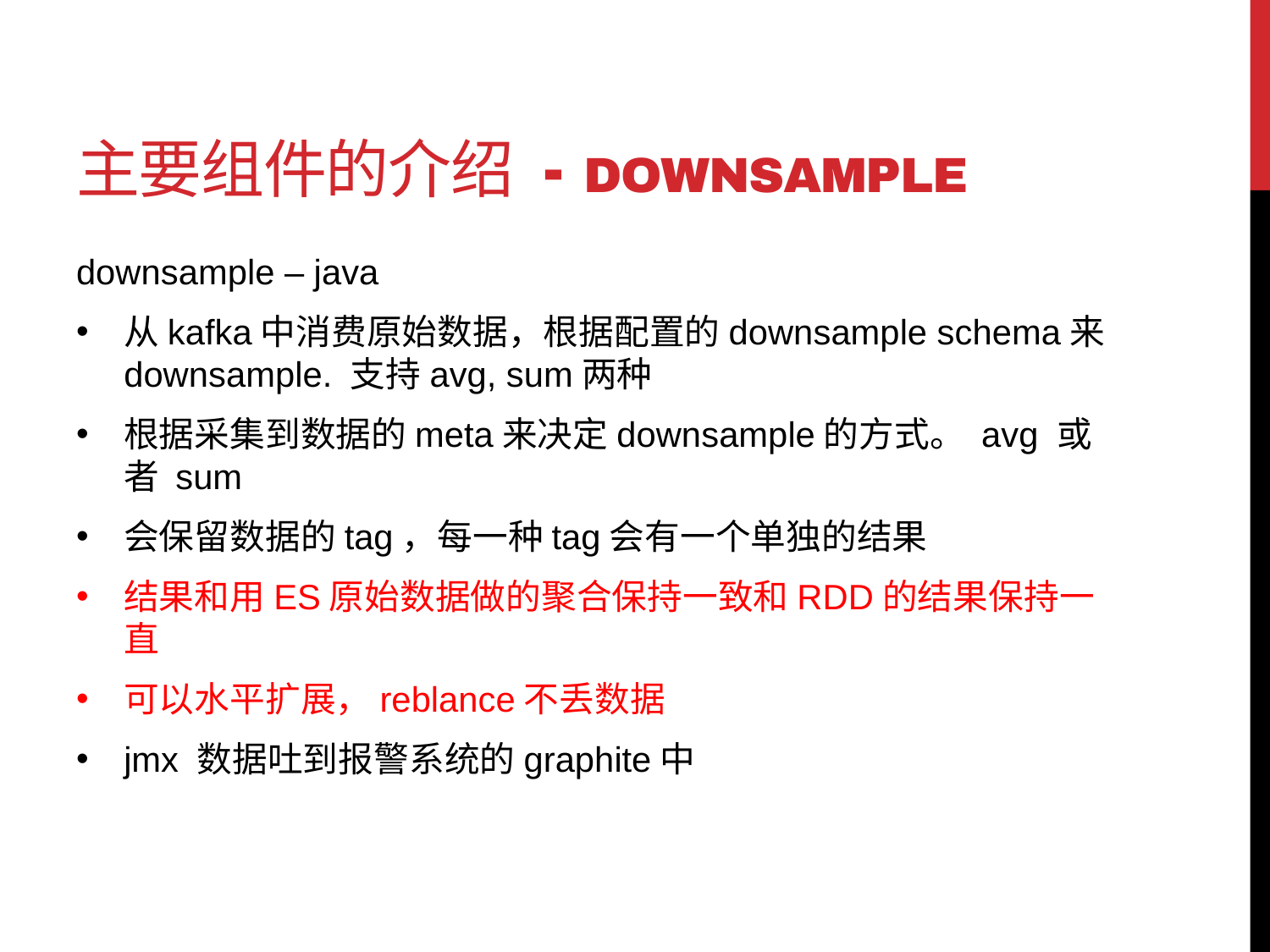

# 主要组件的介绍 - Downsample
downsample – java
从kafka中消费原始数据，根据配置的downsample schema来downsample. 支持avg, sum两种
根据采集到数据的meta来决定downsample的方式。 avg 或者 sum
会保留数据的tag，每一种tag会有一个单独的结果
结果和用ES原始数据做的聚合保持一致和RDD的结果保持一直
可以水平扩展，reblance不丢数据
jmx 数据吐到报警系统的graphite中